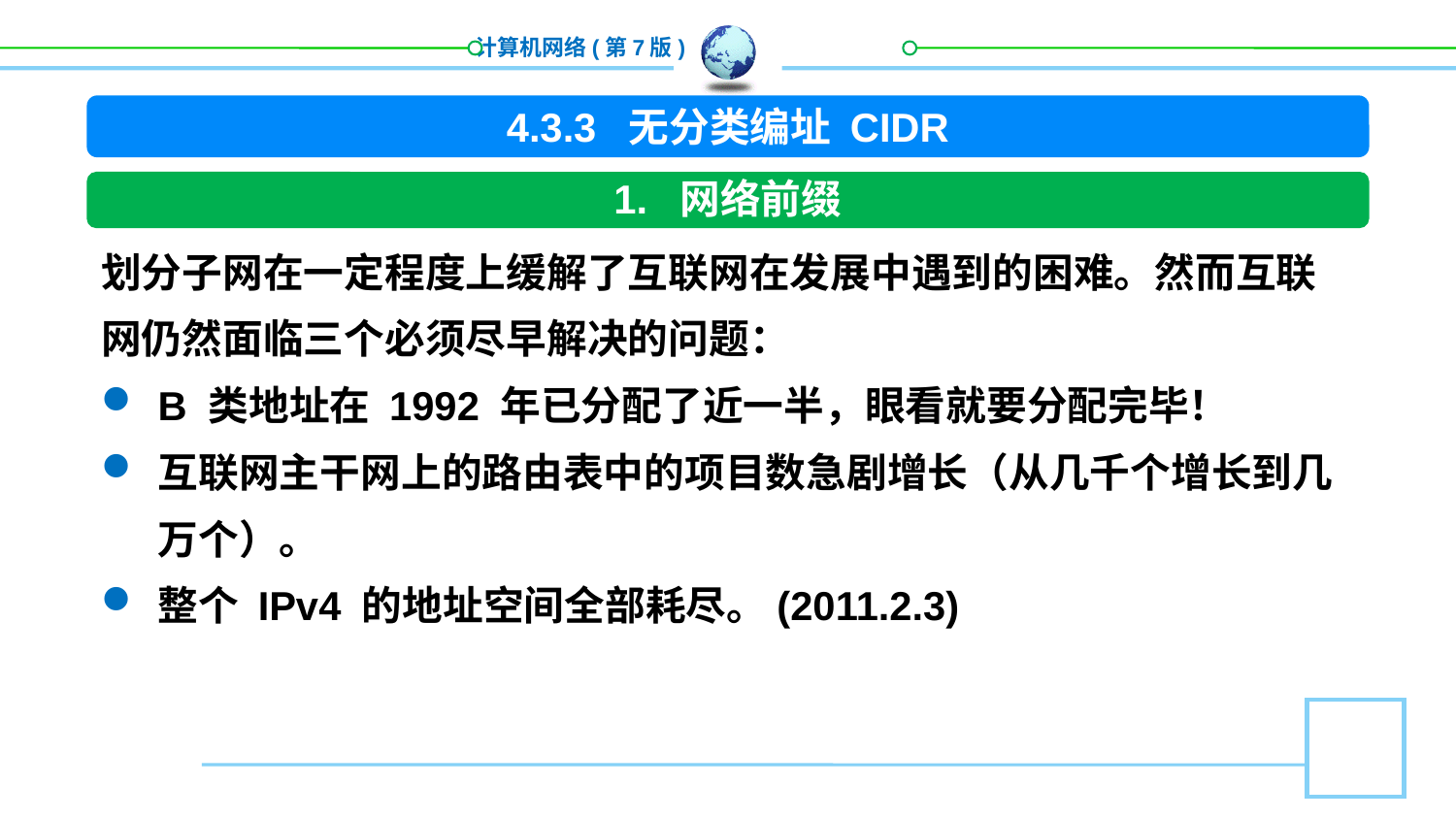

4.3.3  无分类编址 CIDR

1.  网络前缀

划分子网在一定程度上缓解了互联网在发展中遇到的困难。然而互联网仍然面临三个必须尽早解决的问题：
B 类地址在 1992 年已分配了近一半，眼看就要分配完毕！
互联网主干网上的路由表中的项目数急剧增长（从几千个增长到几万个）。
整个 IPv4 的地址空间全部耗尽。(2011.2.3)